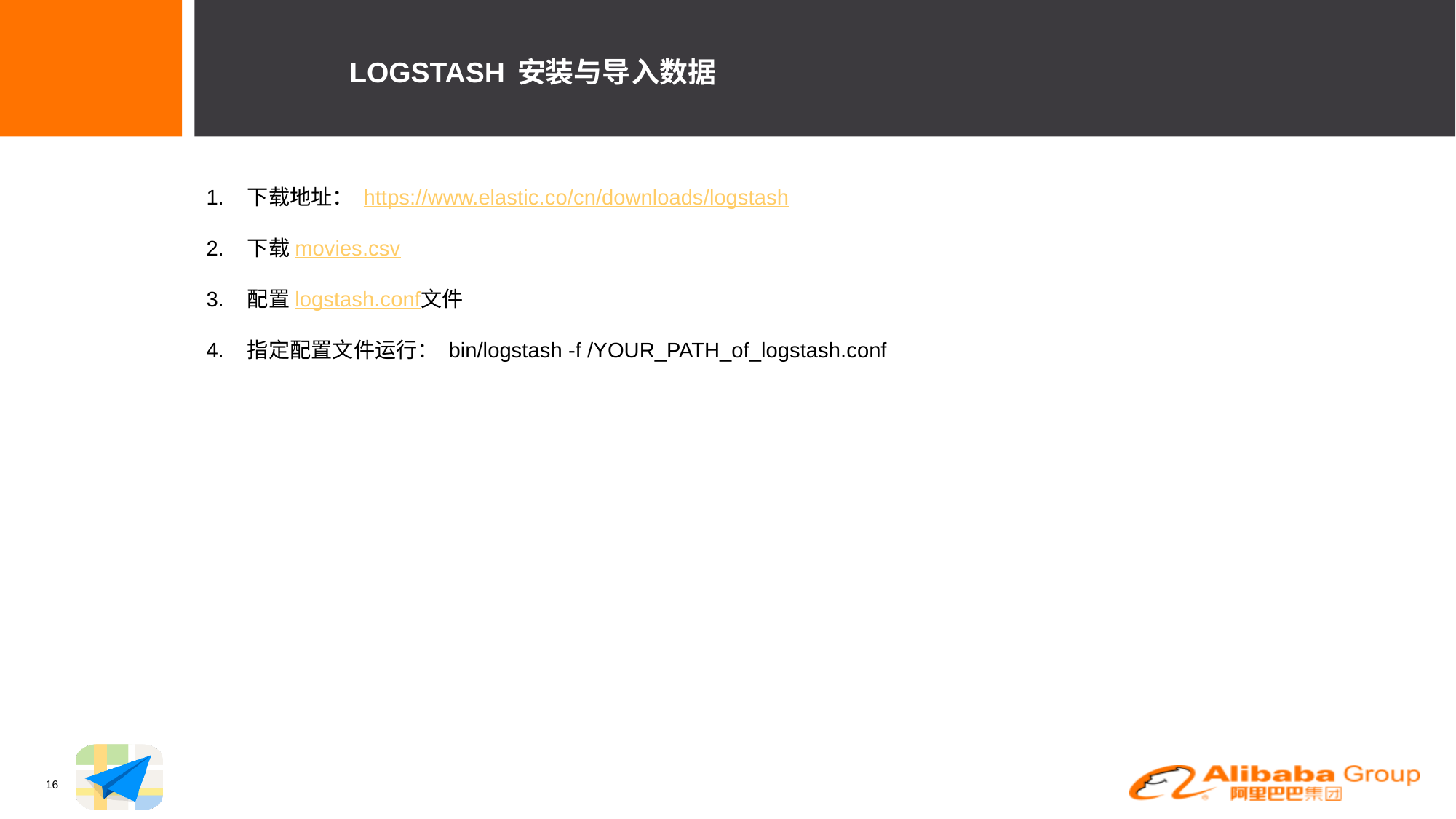

Logstash 安装与导入数据
下载地址： https://www.elastic.co/cn/downloads/logstash
下载movies.csv
配置logstash.conf文件
指定配置文件运行： bin/logstash -f /YOUR_PATH_of_logstash.conf

16